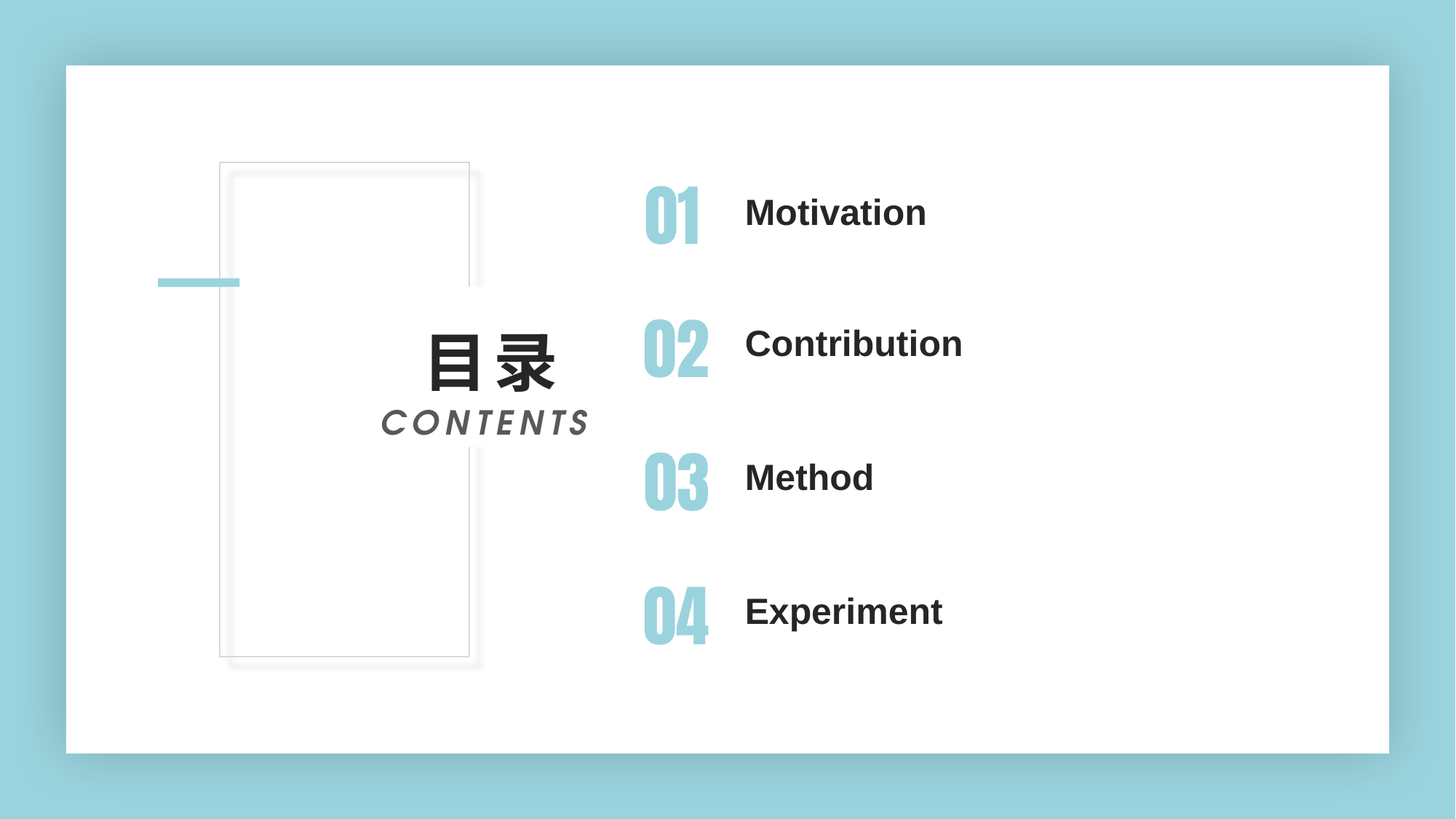

01
Motivation

目录
02
Contribution
CONTENTS
03
Method
04
Experiment